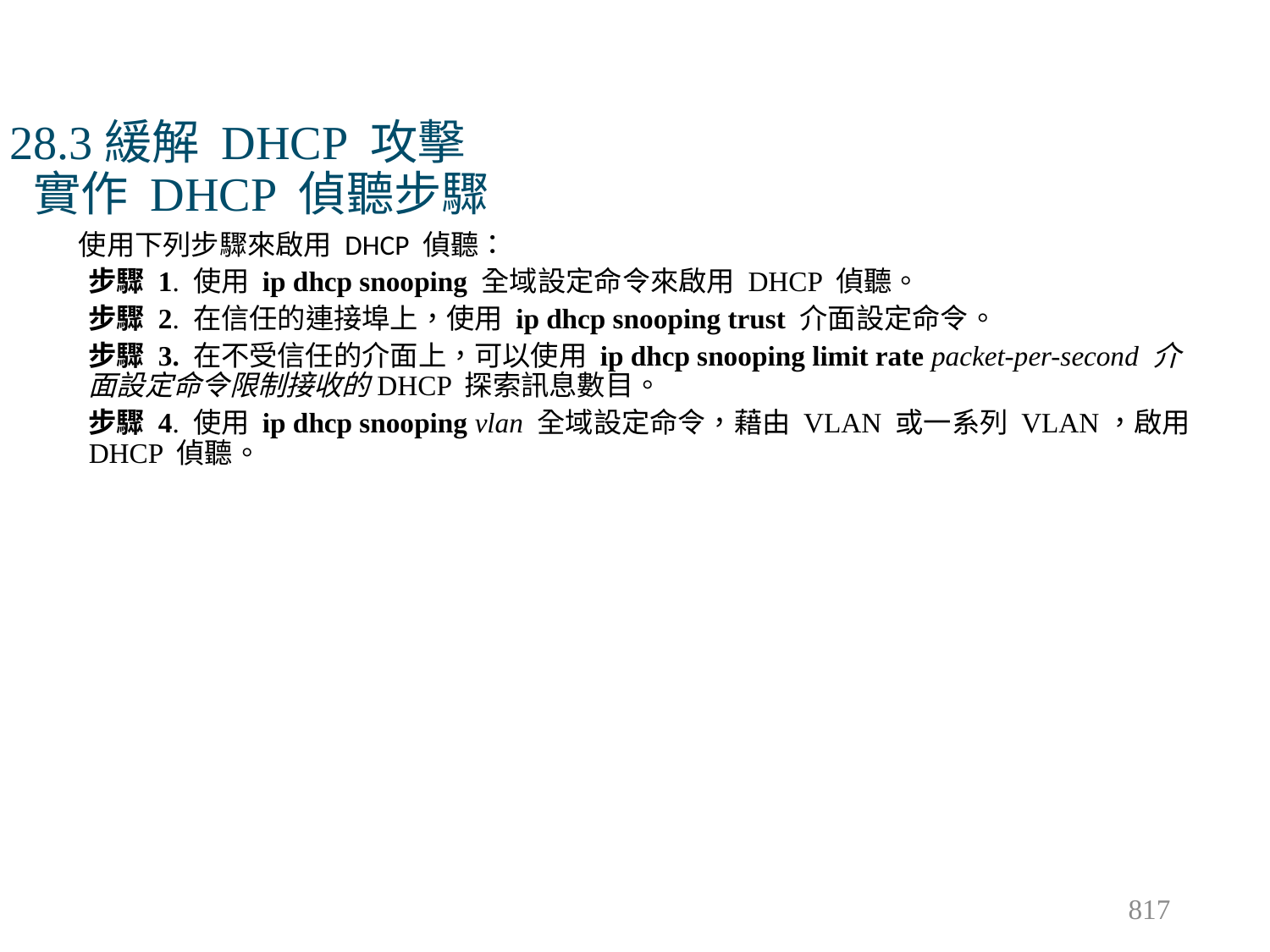

# 28.3緩解 DHCP 攻擊 實作 DHCP 偵聽步驟
使用下列步驟來啟用 DHCP 偵聽：
步驟 1. 使用 ip dhcp snooping 全域設定命令來啟用 DHCP 偵聽。
步驟 2. 在信任的連接埠上，使用 ip dhcp snooping trust 介面設定命令。
步驟 3. 在不受信任的介面上，可以使用 ip dhcp snooping limit rate packet-per-second 介面設定命令限制接收的DHCP 探索訊息數目。
步驟 4. 使用 ip dhcp snooping vlan 全域設定命令，藉由 VLAN 或一系列 VLAN，啟用 DHCP 偵聽。

817